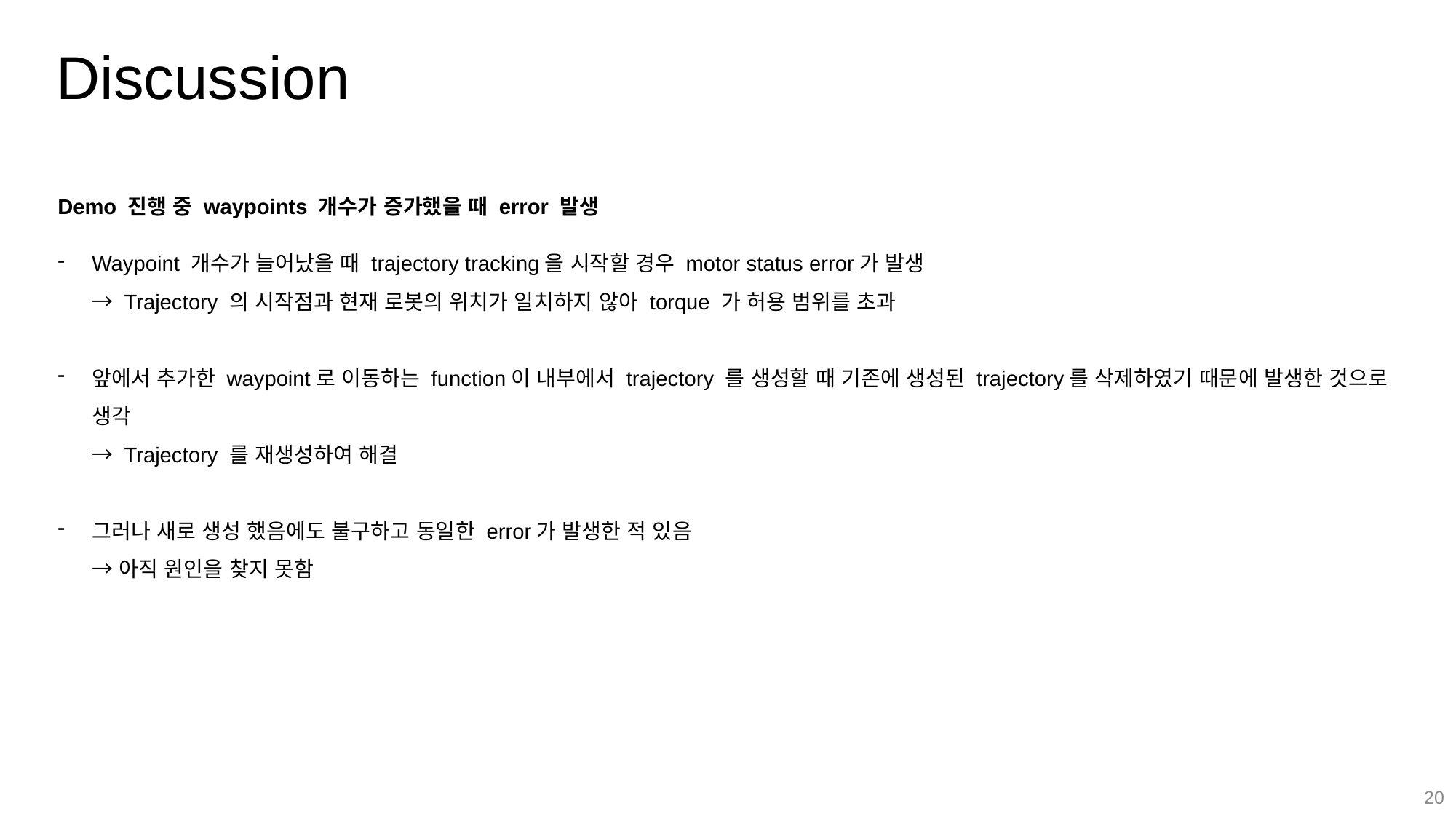

Discussion
Demo 진행 중 waypoints 개수가 증가했을 때 error 발생
Waypoint 개수가 늘어났을 때 trajectory tracking을 시작할 경우 motor status error가 발생
→ Trajectory 의 시작점과 현재 로봇의 위치가 일치하지 않아 torque 가 허용 범위를 초과

앞에서 추가한 waypoint로 이동하는 function이 내부에서 trajectory 를 생성할 때 기존에 생성된 trajectory를 삭제하였기 때문에 발생한 것으로 생각
→ Trajectory 를 재생성하여 해결

그러나 새로 생성 했음에도 불구하고 동일한 error가 발생한 적 있음
→ 아직 원인을 찾지 못함
20